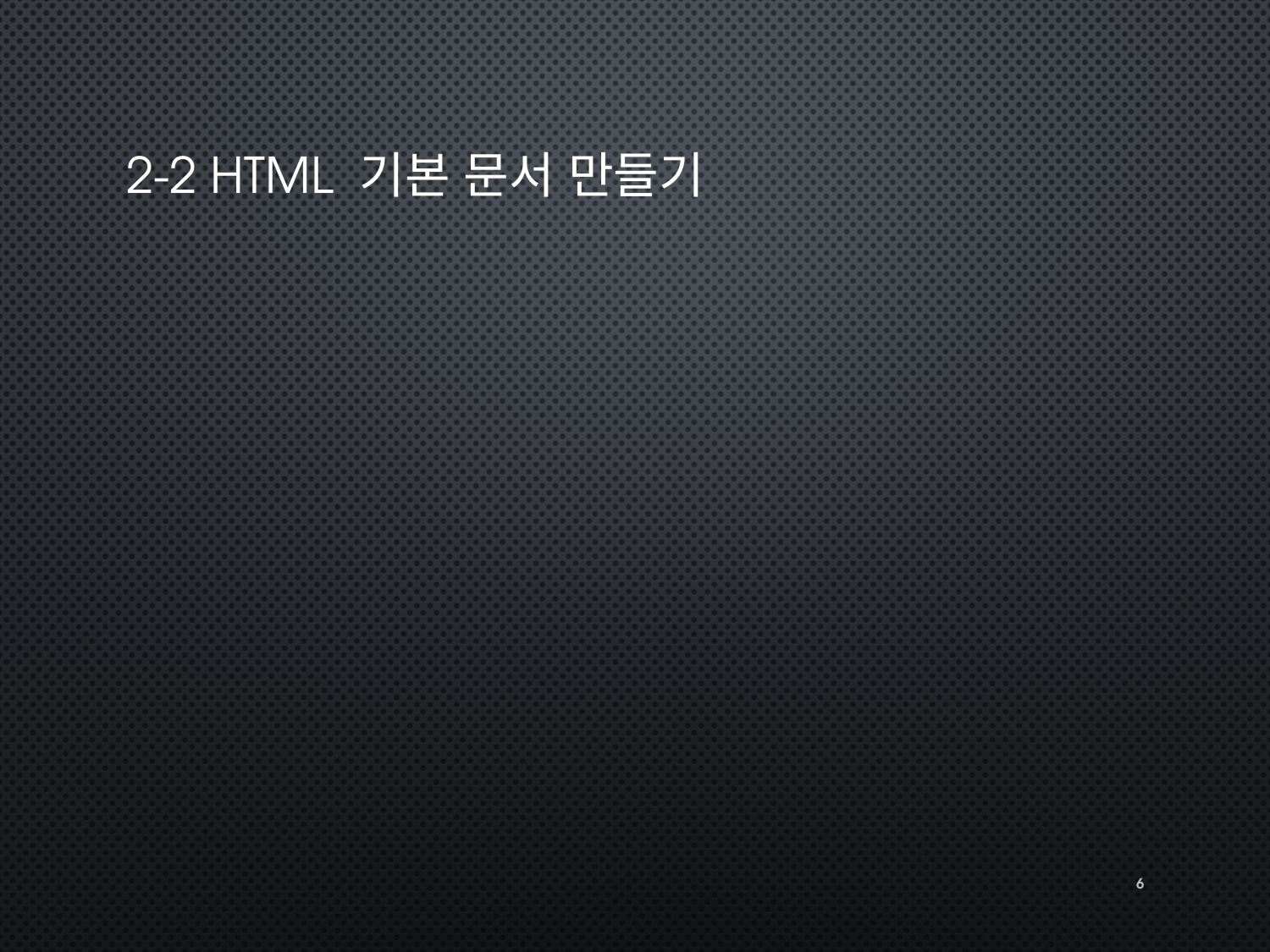

# 2-2 HTML 기본 문서 만들기
6